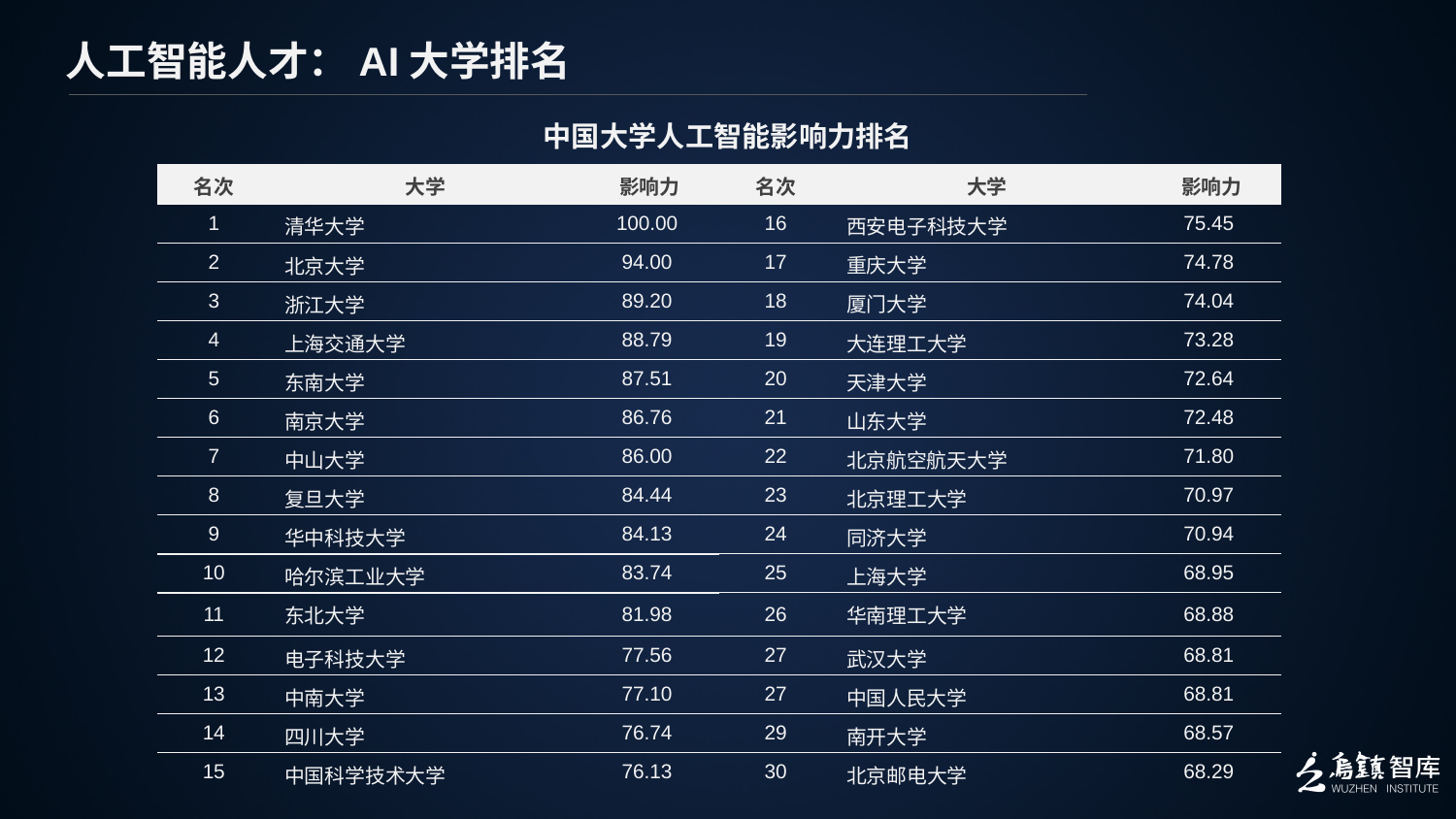

人工智能人才：AI大学排名
中国大学人工智能影响力排名
| 名次 | 大学 | 影响力 |
| --- | --- | --- |
| 16 | 西安电子科技大学 | 75.45 |
| 17 | 重庆大学 | 74.78 |
| 18 | 厦门大学 | 74.04 |
| 19 | 大连理工大学 | 73.28 |
| 20 | 天津大学 | 72.64 |
| 21 | 山东大学 | 72.48 |
| 22 | 北京航空航天大学 | 71.80 |
| 23 | 北京理工大学 | 70.97 |
| 24 | 同济大学 | 70.94 |
| 25 | 上海大学 | 68.95 |
| 26 | 华南理工大学 | 68.88 |
| 27 | 武汉大学 | 68.81 |
| 27 | 中国人民大学 | 68.81 |
| 29 | 南开大学 | 68.57 |
| 30 | 北京邮电大学 | 68.29 |
| 名次 | 大学 | 影响力 |
| --- | --- | --- |
| 1 | 清华大学 | 100.00 |
| 2 | 北京大学 | 94.00 |
| 3 | 浙江大学 | 89.20 |
| 4 | 上海交通大学 | 88.79 |
| 5 | 东南大学 | 87.51 |
| 6 | 南京大学 | 86.76 |
| 7 | 中山大学 | 86.00 |
| 8 | 复旦大学 | 84.44 |
| 9 | 华中科技大学 | 84.13 |
| 10 | 哈尔滨工业大学 | 83.74 |
| 11 | 东北大学 | 81.98 |
| 12 | 电子科技大学 | 77.56 |
| 13 | 中南大学 | 77.10 |
| 14 | 四川大学 | 76.74 |
| 15 | 中国科学技术大学 | 76.13 |